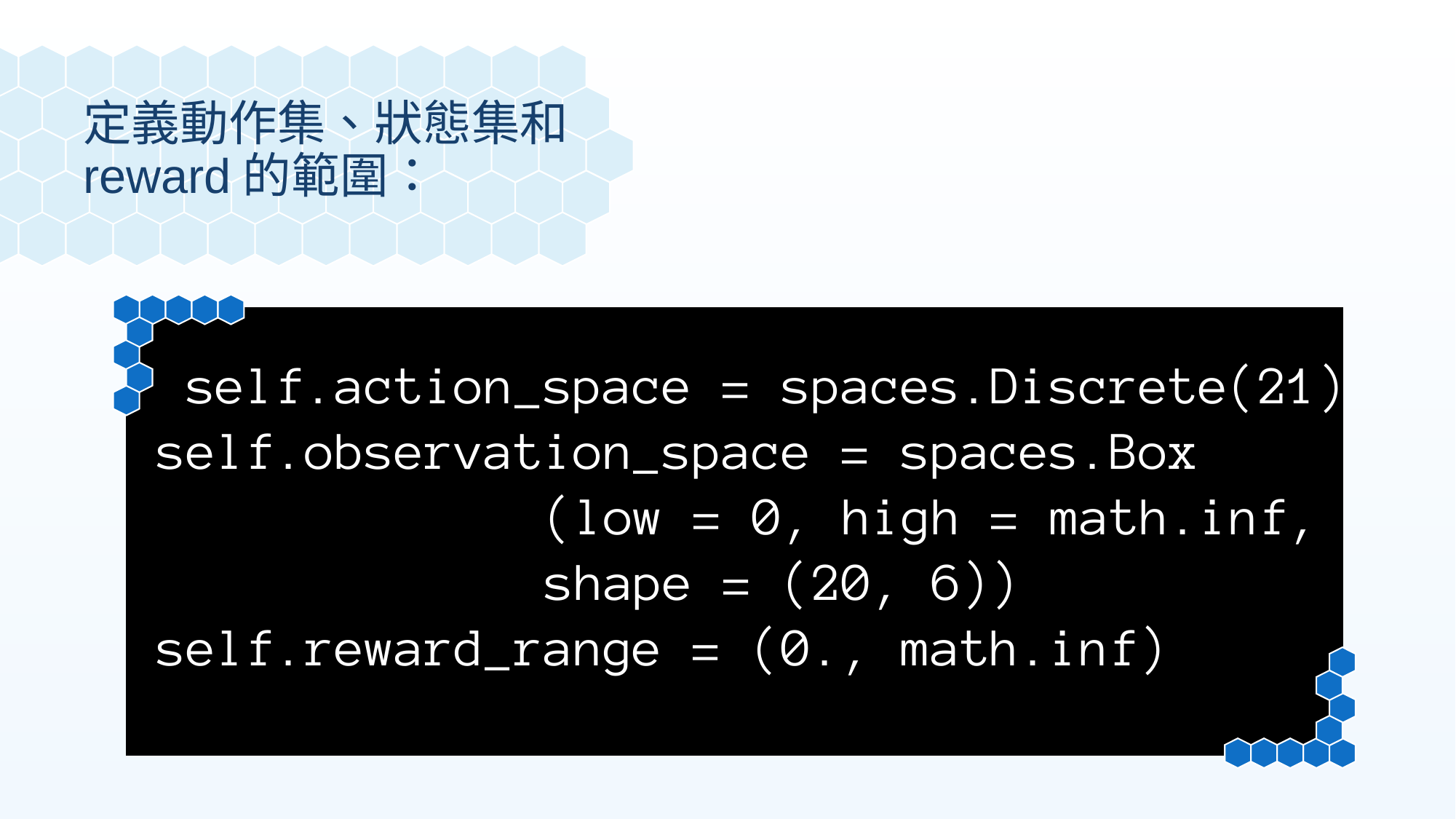

定義動作集、狀態集和reward的範圍：

 self.action_space = spaces.Discrete(21)
self.observation_space = spaces.Box
             (low = 0, high = math.inf,
             shape = (20, 6))
self.reward_range = (0., math.inf)